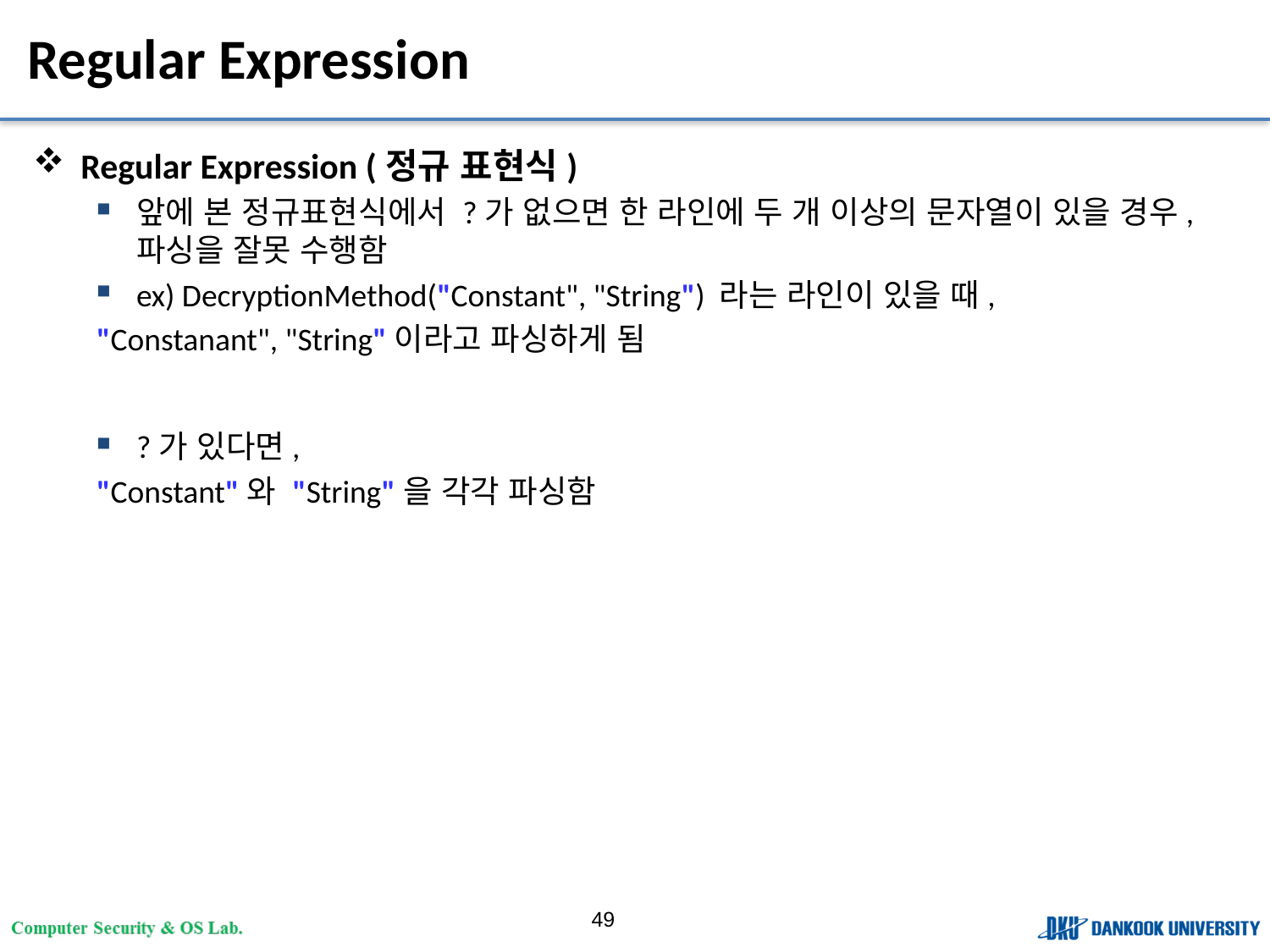

# Regular Expression
Regular Expression (정규 표현식)
앞에 본 정규표현식에서 ?가 없으면 한 라인에 두 개 이상의 문자열이 있을 경우, 파싱을 잘못 수행함
ex) DecryptionMethod("Constant", "String") 라는 라인이 있을 때,
"Constanant", "String"이라고 파싱하게 됨

?가 있다면,
"Constant"와 "String"을 각각 파싱함
49